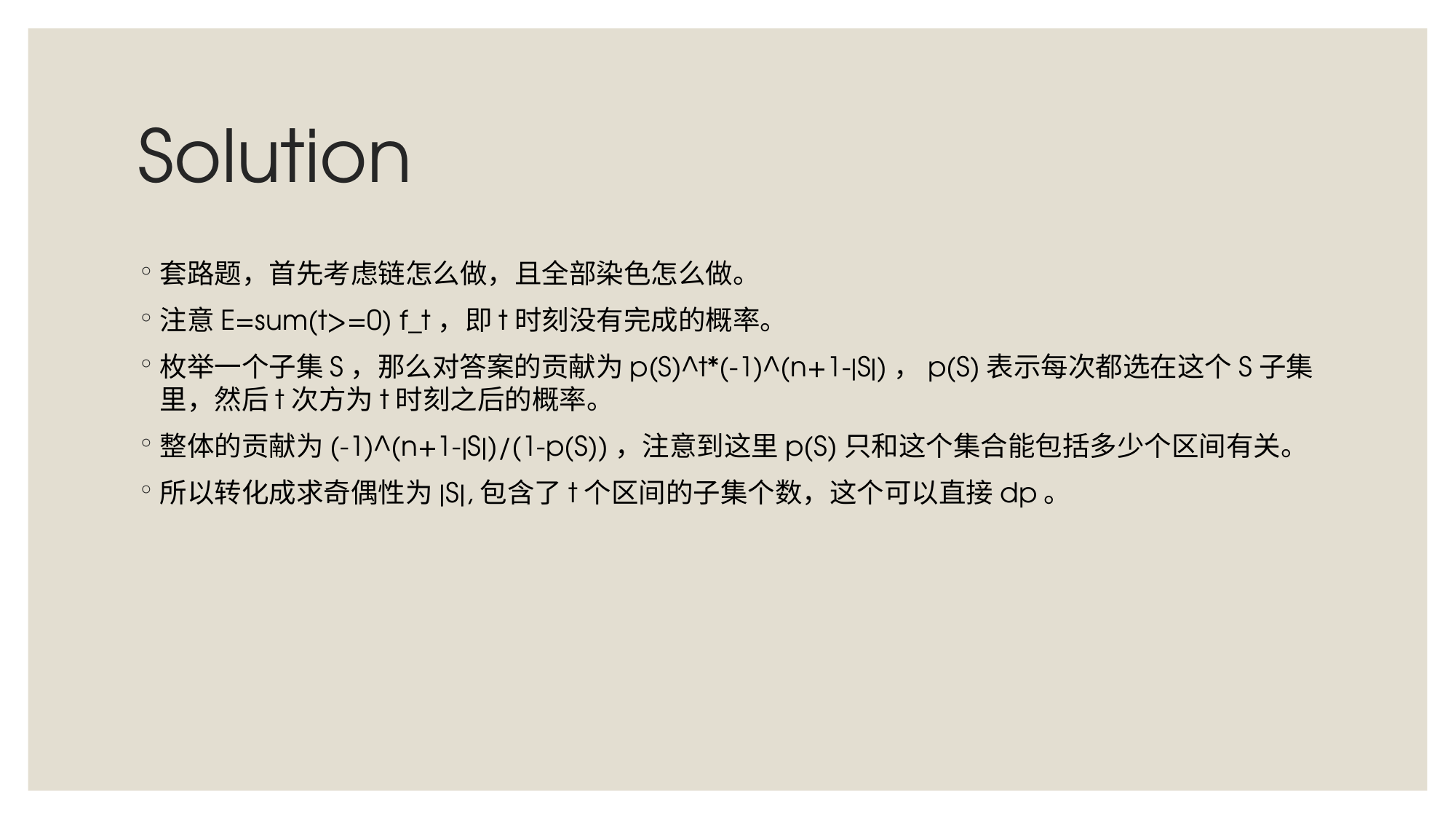

# Solution
套路题，首先考虑链怎么做，且全部染色怎么做。
注意E=sum(t>=0) f_t，即t时刻没有完成的概率。
枚举一个子集S，那么对答案的贡献为p(S)^t*(-1)^(n+1-|S|)，p(S)表示每次都选在这个S子集里，然后t次方为t时刻之后的概率。
整体的贡献为(-1)^(n+1-|S|)/(1-p(S))，注意到这里p(S)只和这个集合能包括多少个区间有关。
所以转化成求奇偶性为|S|,包含了t个区间的子集个数，这个可以直接dp。